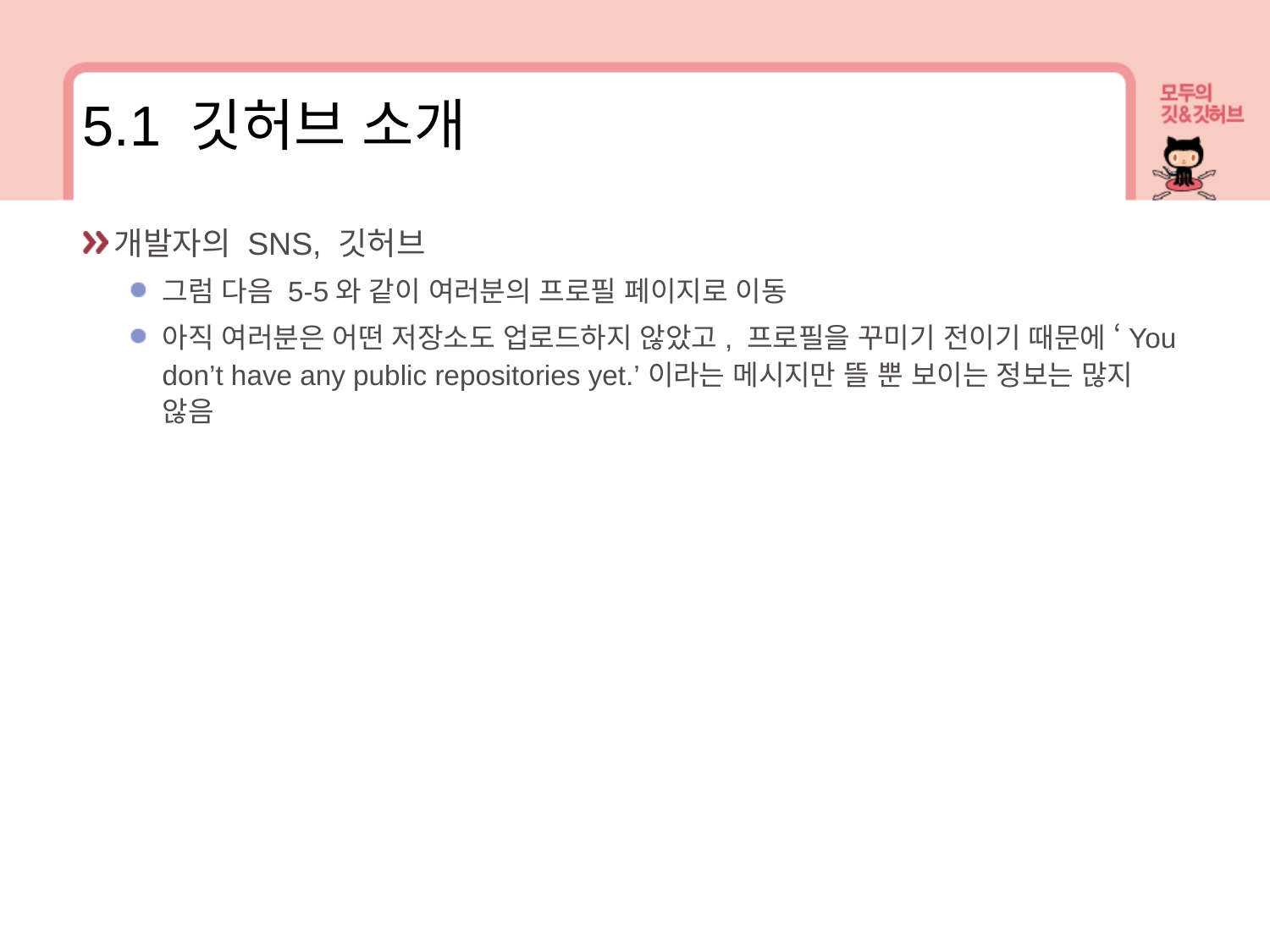

5.1 깃허브 소개
개발자의 SNS, 깃허브
그럼 다음 5-5와 같이 여러분의 프로필 페이지로 이동
아직 여러분은 어떤 저장소도 업로드하지 않았고, 프로필을 꾸미기 전이기 때문에 ‘You don’t have any public repositories yet.’이라는 메시지만 뜰 뿐 보이는 정보는 많지 않음